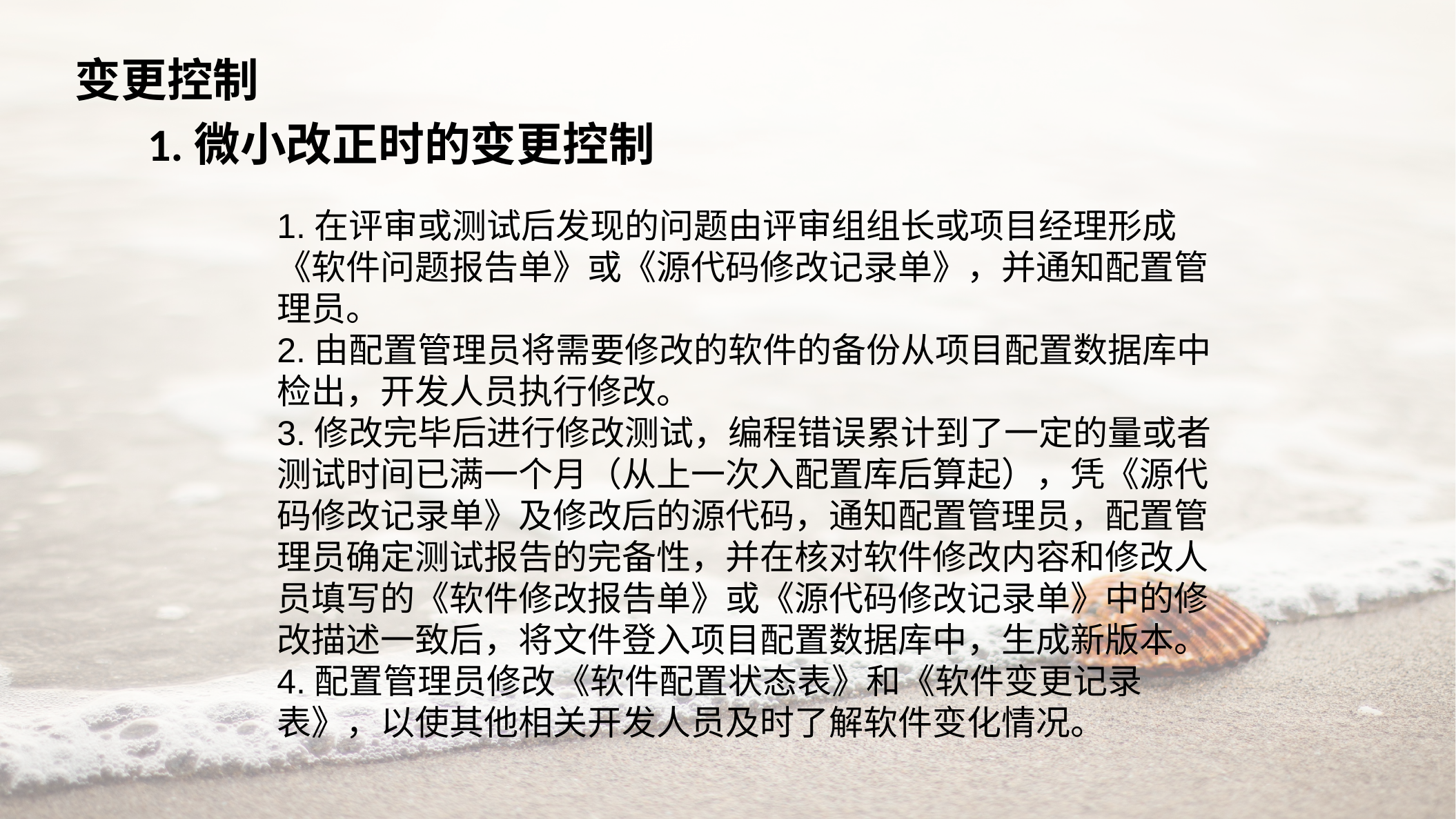

变更控制
1.微小改正时的变更控制
1.在评审或测试后发现的问题由评审组组长或项目经理形成《软件问题报告单》或《源代码修改记录单》，并通知配置管理员。
2.由配置管理员将需要修改的软件的备份从项目配置数据库中检出，开发人员执行修改。
3.修改完毕后进行修改测试，编程错误累计到了一定的量或者测试时间已满一个月（从上一次入配置库后算起），凭《源代码修改记录单》及修改后的源代码，通知配置管理员，配置管理员确定测试报告的完备性，并在核对软件修改内容和修改人员填写的《软件修改报告单》或《源代码修改记录单》中的修改描述一致后，将文件登入项目配置数据库中，生成新版本。
4.配置管理员修改《软件配置状态表》和《软件变更记录表》，以使其他相关开发人员及时了解软件变化情况。